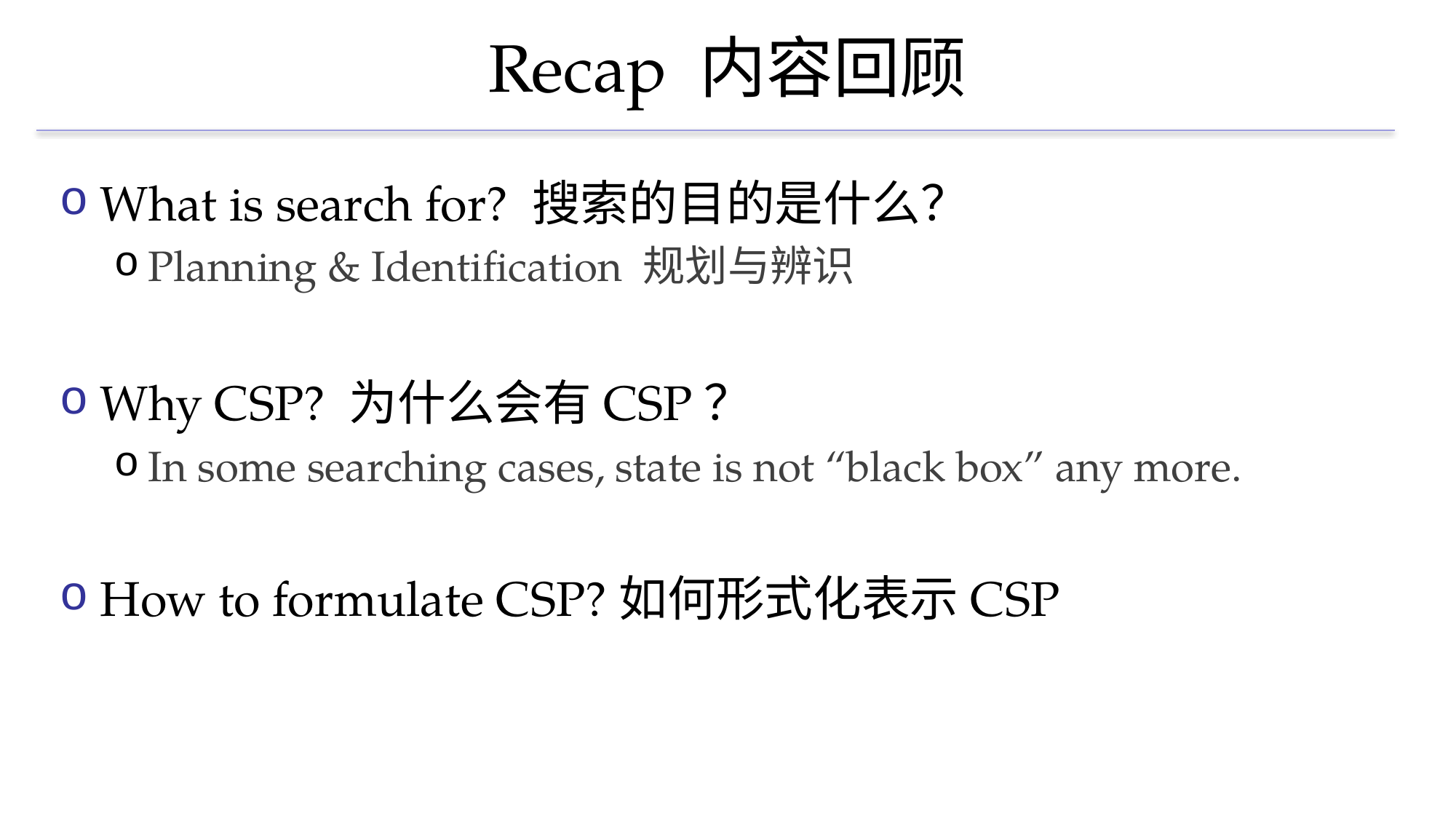

# Recap 内容回顾
What is search for? 搜索的目的是什么？
Planning & Identification 规划与辨识

Why CSP? 为什么会有CSP？
In some searching cases, state is not “black box” any more.

How to formulate CSP?如何形式化表示CSP